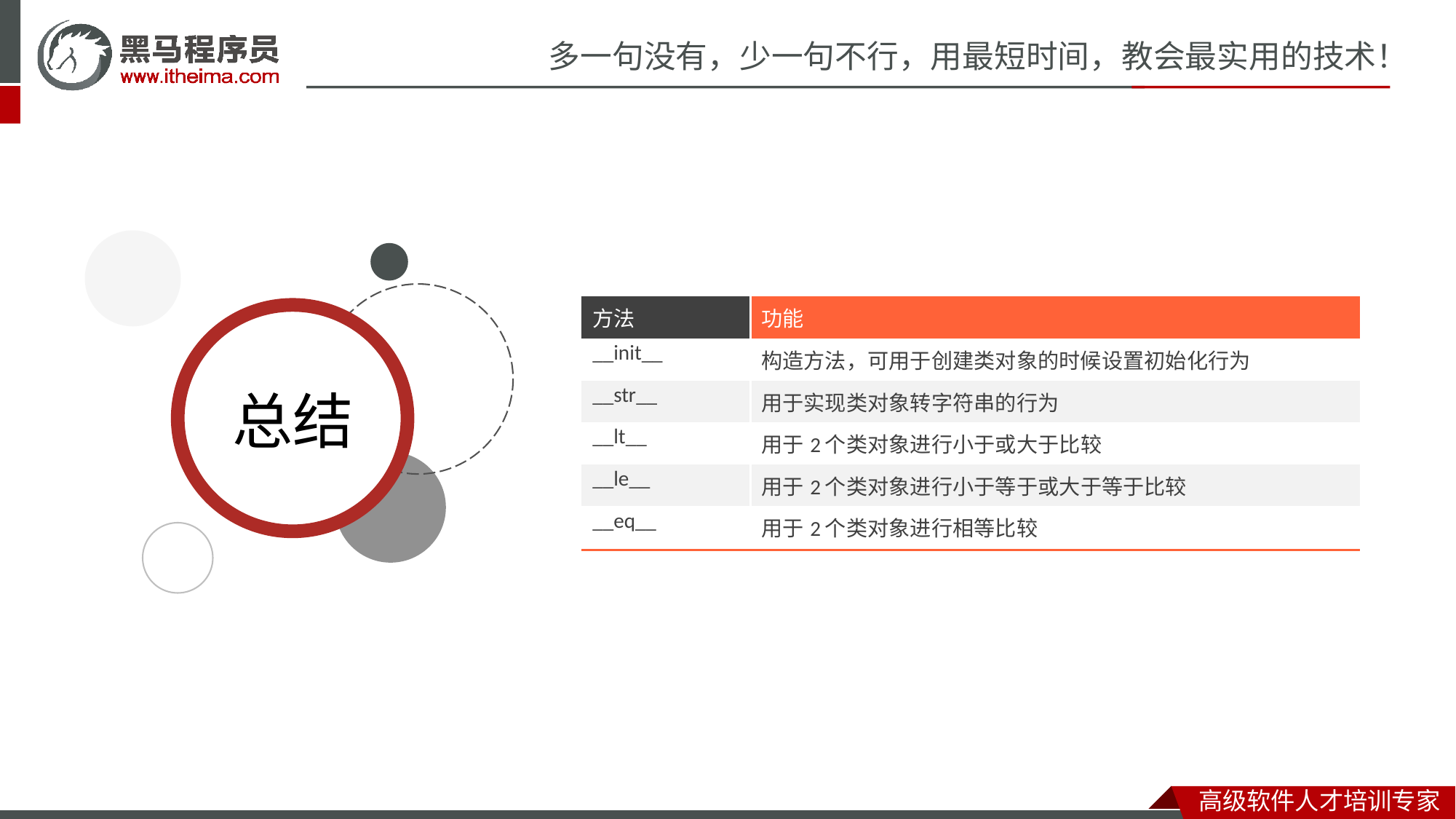

| 方法 | 功能 |
| --- | --- |
| \_\_init\_\_ | 构造方法，可用于创建类对象的时候设置初始化行为 |
| \_\_str\_\_ | 用于实现类对象转字符串的行为 |
| \_\_lt\_\_ | 用于2个类对象进行小于或大于比较 |
| \_\_le\_\_ | 用于2个类对象进行小于等于或大于等于比较 |
| \_\_eq\_\_ | 用于2个类对象进行相等比较 |